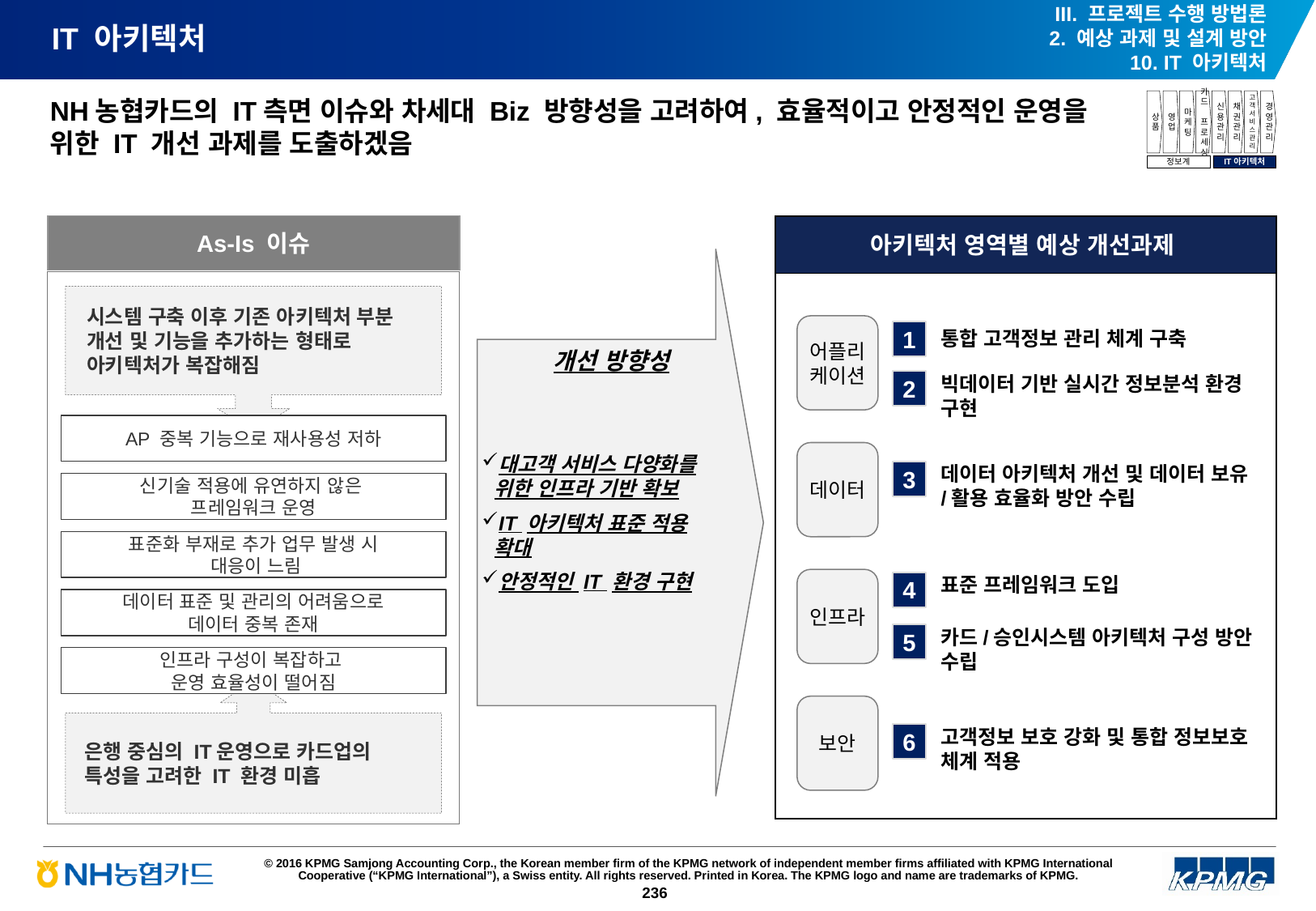

III. 프로젝트 수행 방법론
2. 예상 과제 및 설계 방안
10. IT 아키텍처
# IT 아키텍처
NH농협카드의 IT측면 이슈와 차세대 Biz 방향성을 고려하여, 효율적이고 안정적인 운영을 위한 IT 개선 과제를 도출하겠음
상품
영업
마케팅
카드
프로세싱
신용관리
채권관리
고객서비스관리
경영관리
정보계
IT아키텍처
As-Is 이슈
아키텍처 영역별 예상 개선과제
대고객 서비스 다양화를 위한 인프라 기반 확보
IT 아키텍처 표준 적용 확대
안정적인 IT 환경 구현

시스템 구축 이후 기존 아키텍처 부분 개선 및 기능을 추가하는 형태로 아키텍처가 복잡해짐
어플리케이션
1
통합 고객정보 관리 체계 구축
개선 방향성
빅데이터 기반 실시간 정보분석 환경 구현
2
AP 중복 기능으로 재사용성 저하
신기술 적용에 유연하지 않은
프레임워크 운영
표준화 부재로 추가 업무 발생 시
 대응이 느림
데이터 표준 및 관리의 어려움으로
데이터 중복 존재
인프라 구성이 복잡하고
운영 효율성이 떨어짐
데이터
데이터 아키텍처 개선 및 데이터 보유/활용 효율화 방안 수립
3
인프라
표준 프레임워크 도입
4
5
카드/승인시스템 아키텍처 구성 방안 수립
은행 중심의 IT운영으로 카드업의 특성을 고려한 IT 환경 미흡
보안
고객정보 보호 강화 및 통합 정보보호 체계 적용
6